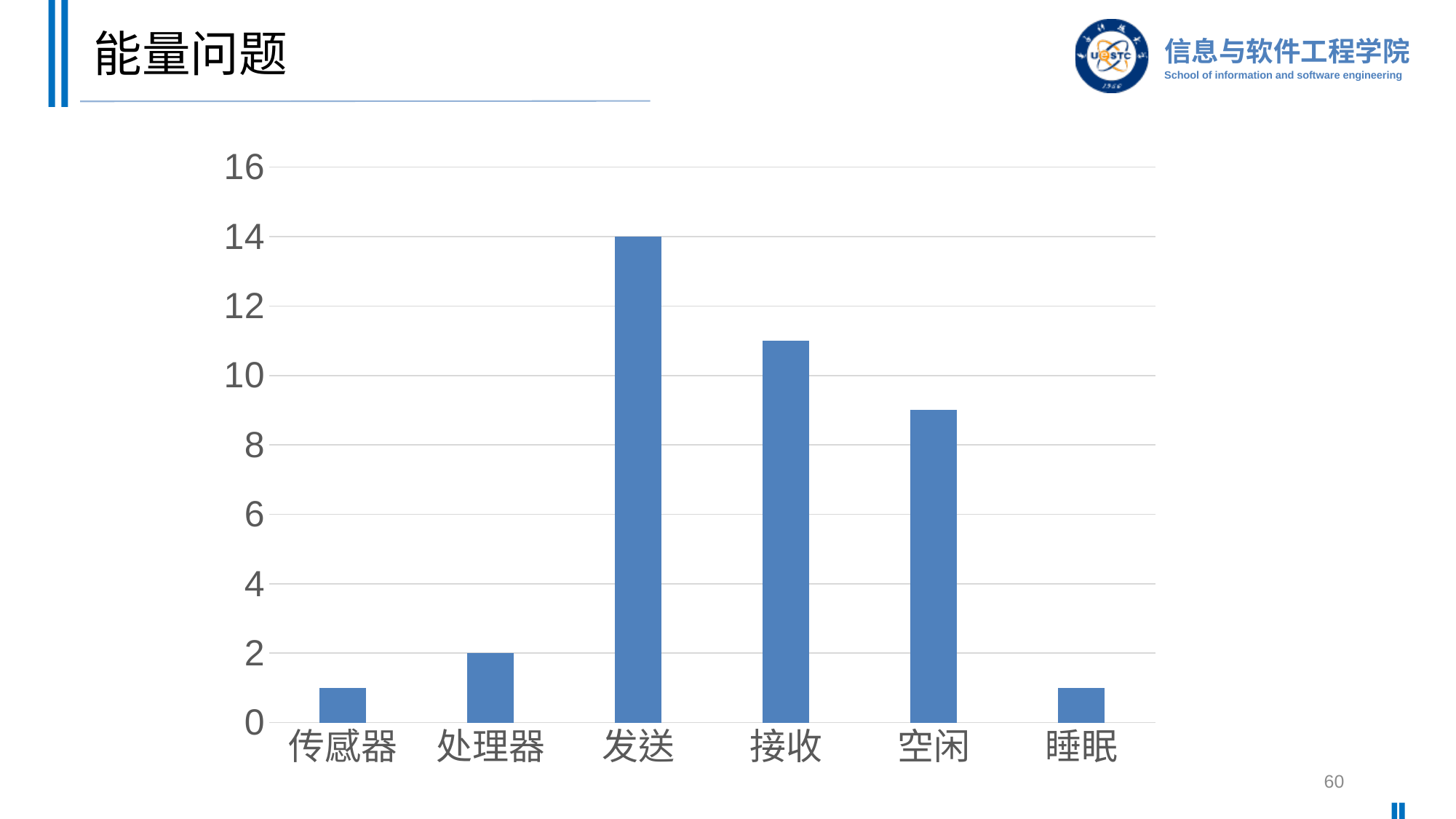

# 能量问题

### Chart

| Category | 系列 1 |
|---|---|
| 传感器 | 1.0 |
| 处理器 | 2.0 |
| 发送 | 14.0 |
| 接收 | 11.0 |
| 空闲 | 9.0 |
| 睡眠 | 1.0 |
60